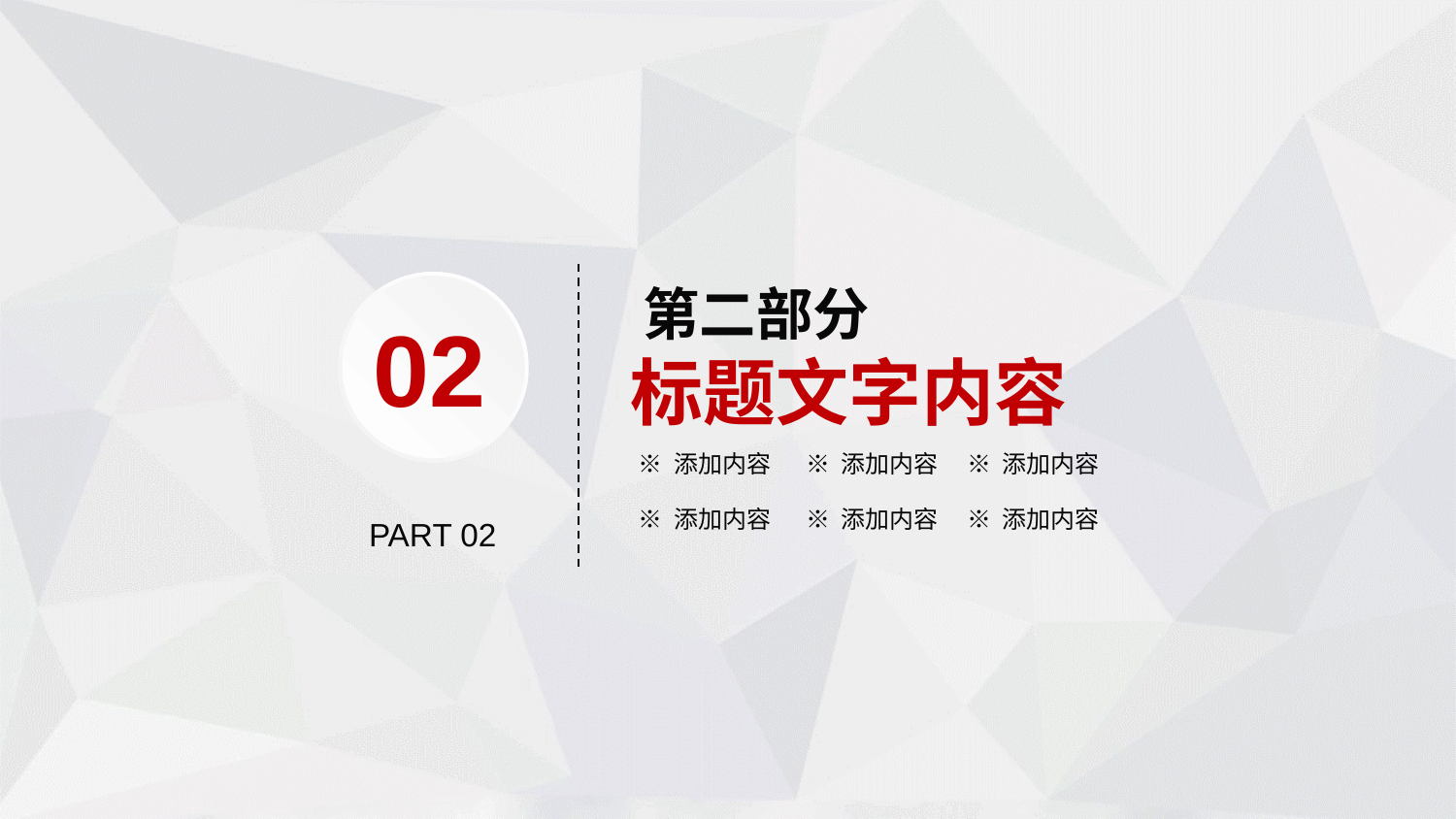

第二部分
标题文字内容

02
※ 添加内容
※ 添加内容
※ 添加内容
※ 添加内容
※ 添加内容
※ 添加内容
PART 02